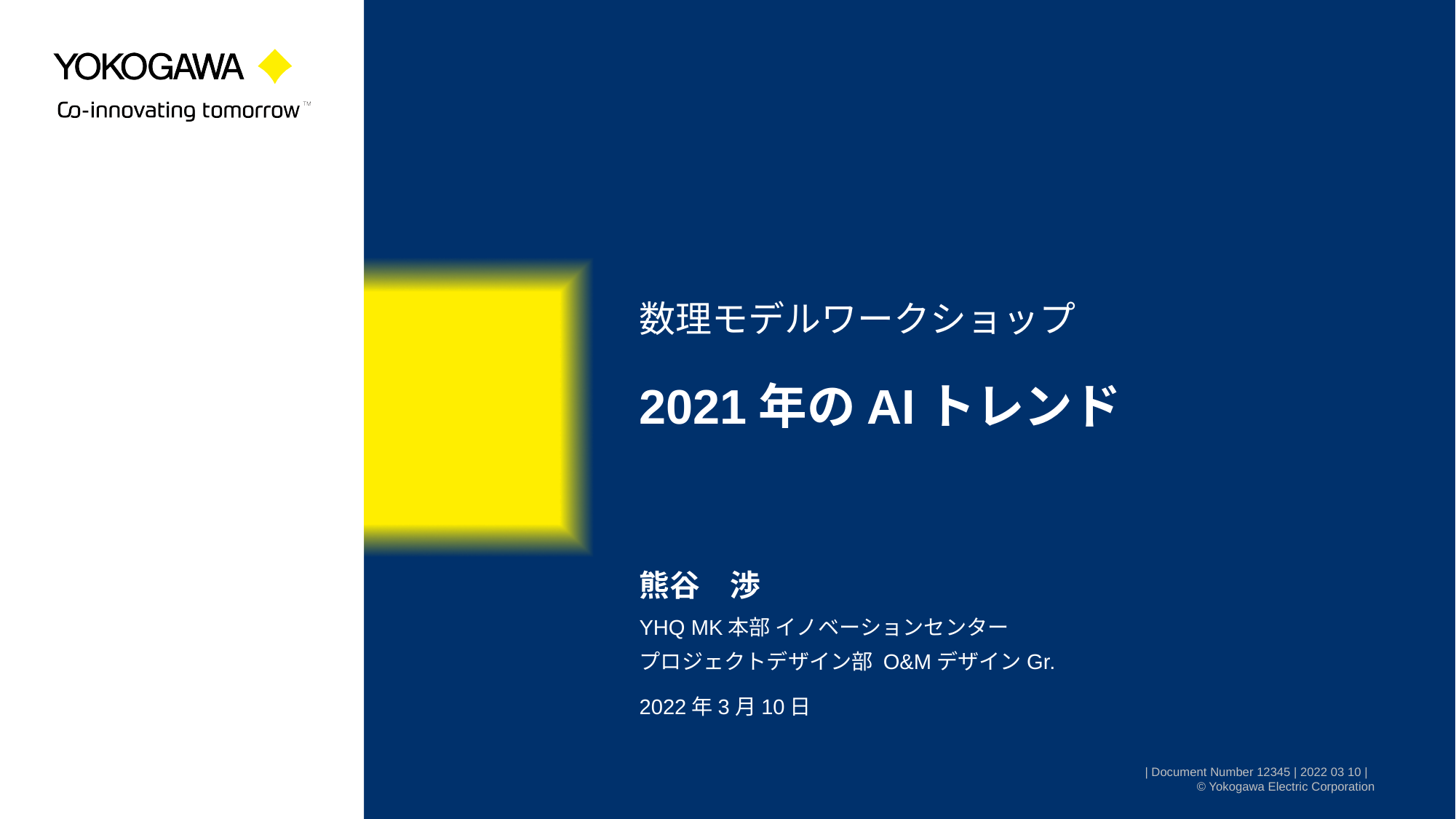

数理モデルワークショップ
# 2021年のAIトレンド
熊谷　渉
YHQ MK本部 イノベーションセンター
プロジェクトデザイン部 O&MデザインGr.
2022年3月10日